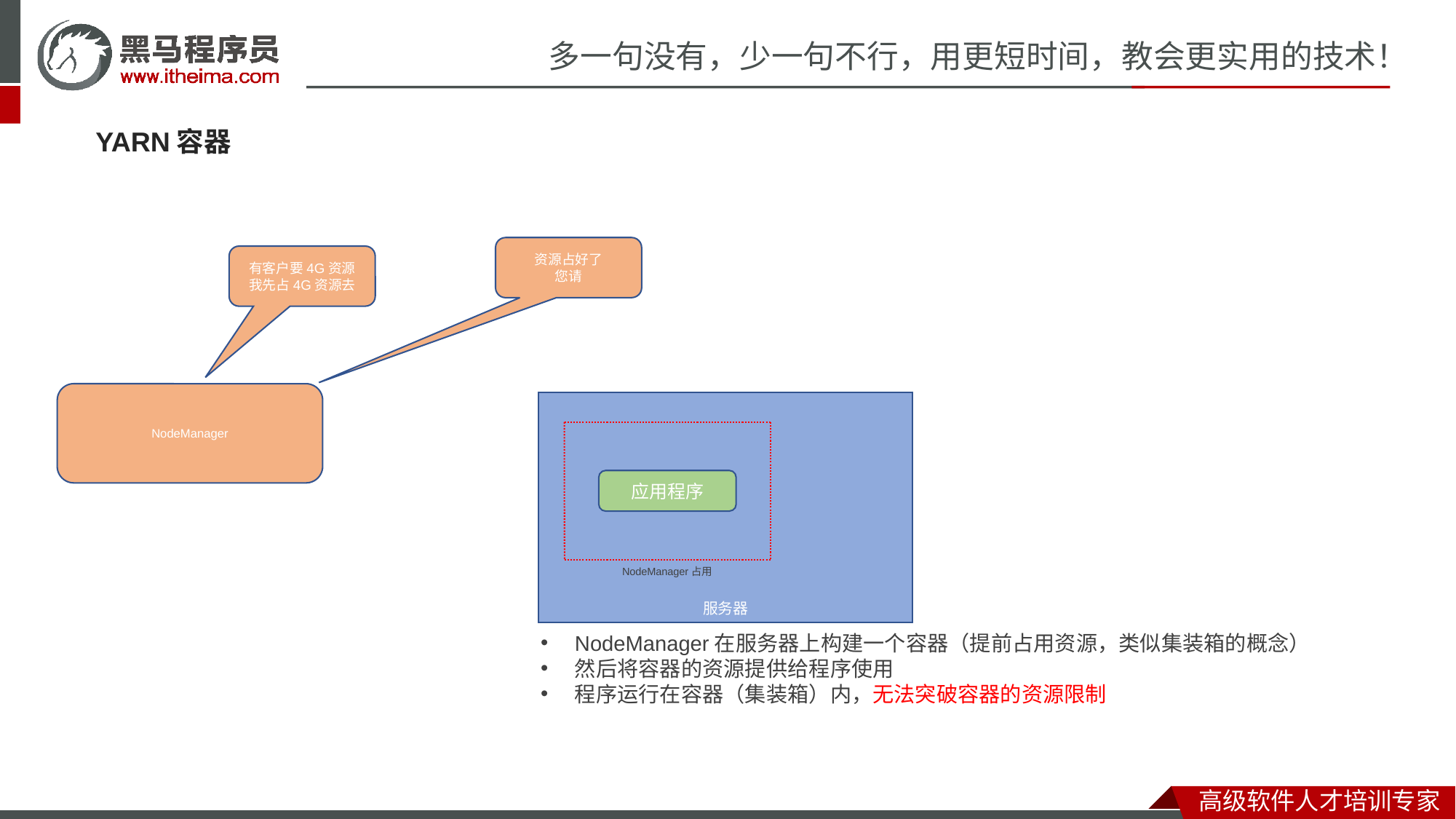

YARN容器
资源占好了
您请
有客户要4G资源
我先占4G资源去
NodeManager
服务器
应用程序
NodeManager占用
NodeManager在服务器上构建一个容器（提前占用资源，类似集装箱的概念）
然后将容器的资源提供给程序使用
程序运行在容器（集装箱）内，无法突破容器的资源限制